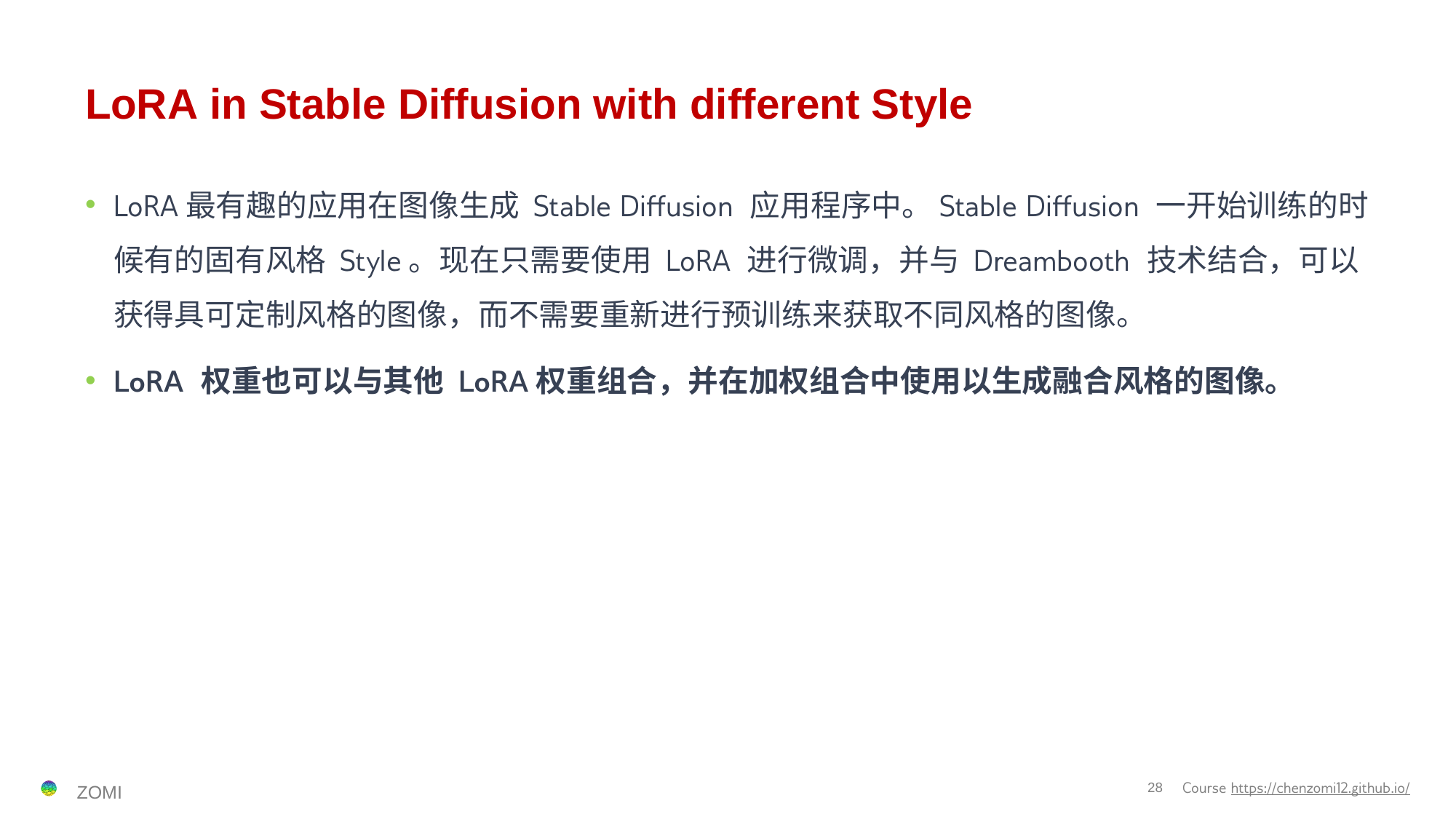

# LoRA in Stable Diffusion with different Style
LoRA最有趣的应用在图像生成 Stable Diffusion 应用程序中。Stable Diffusion 一开始训练的时候有的固有风格 Style。现在只需要使用 LoRA 进行微调，并与 Dreambooth 技术结合，可以获得具可定制风格的图像，而不需要重新进行预训练来获取不同风格的图像。
LoRA 权重也可以与其他 LoRA权重组合，并在加权组合中使用以生成融合风格的图像。